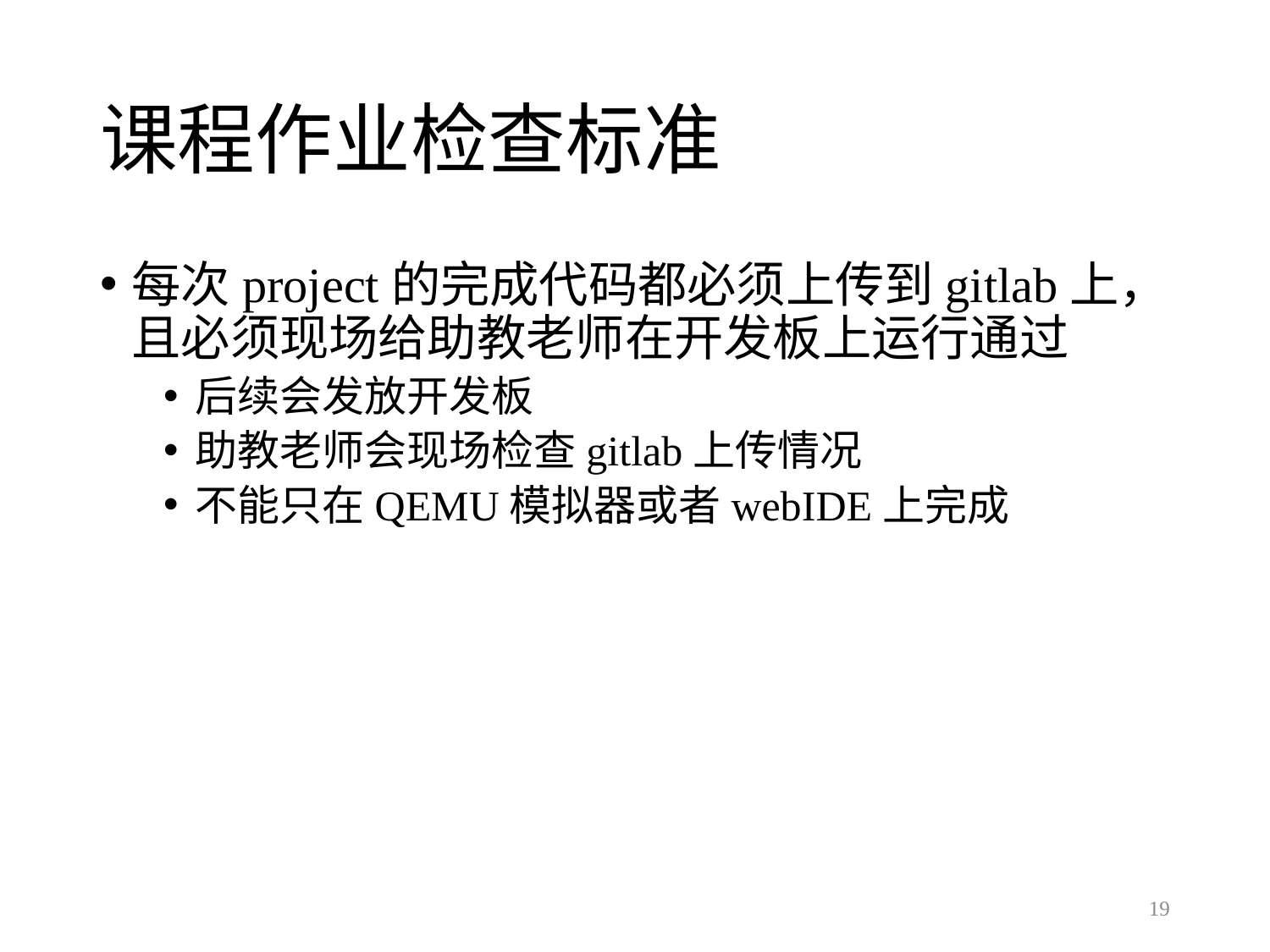

# 课程作业检查标准
每次project的完成代码都必须上传到gitlab上，且必须现场给助教老师在开发板上运行通过
后续会发放开发板
助教老师会现场检查gitlab上传情况
不能只在QEMU模拟器或者webIDE上完成
19